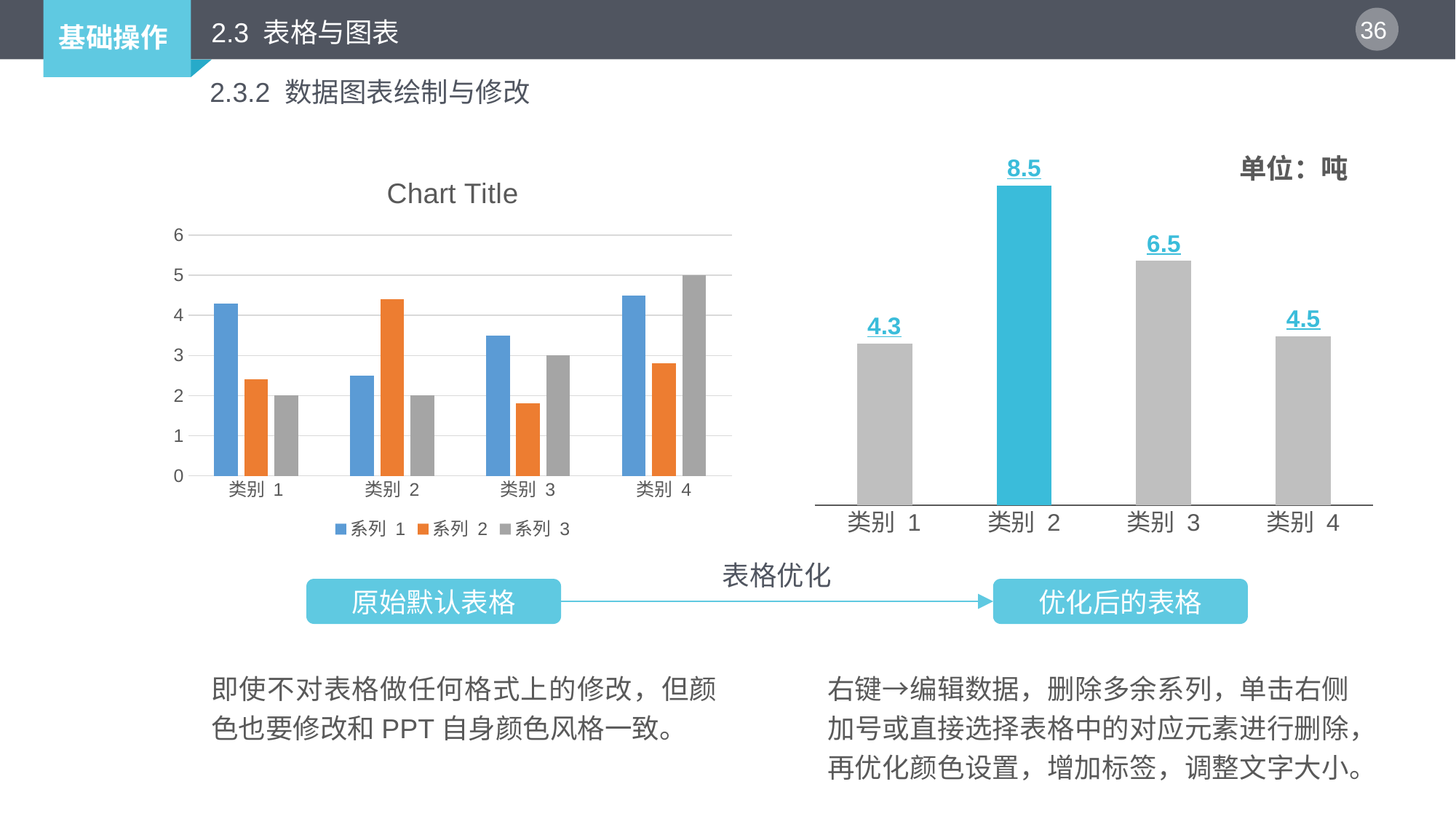

2.3 表格与图表
2.3.2 数据图表绘制与修改
单位：吨

### Chart:

| Category | 系列 1 | 系列 2 | 系列 3 |
|---|---|---|---|
| 类别 1 | 4.3 | 2.4 | 2.0 |
| 类别 2 | 2.5 | 4.4 | 2.0 |
| 类别 3 | 3.5 | 1.8 | 3.0 |
| 类别 4 | 4.5 | 2.8 | 5.0 |

### Chart

| Category | 系列 1 |
|---|---|
| 类别 1 | 4.3 |
| 类别 2 | 8.5 |
| 类别 3 | 6.5 |
| 类别 4 | 4.5 |
表格优化
原始默认表格
优化后的表格
即使不对表格做任何格式上的修改，但颜色也要修改和PPT自身颜色风格一致。
右键→编辑数据，删除多余系列，单击右侧加号或直接选择表格中的对应元素进行删除，
再优化颜色设置，增加标签，调整文字大小。